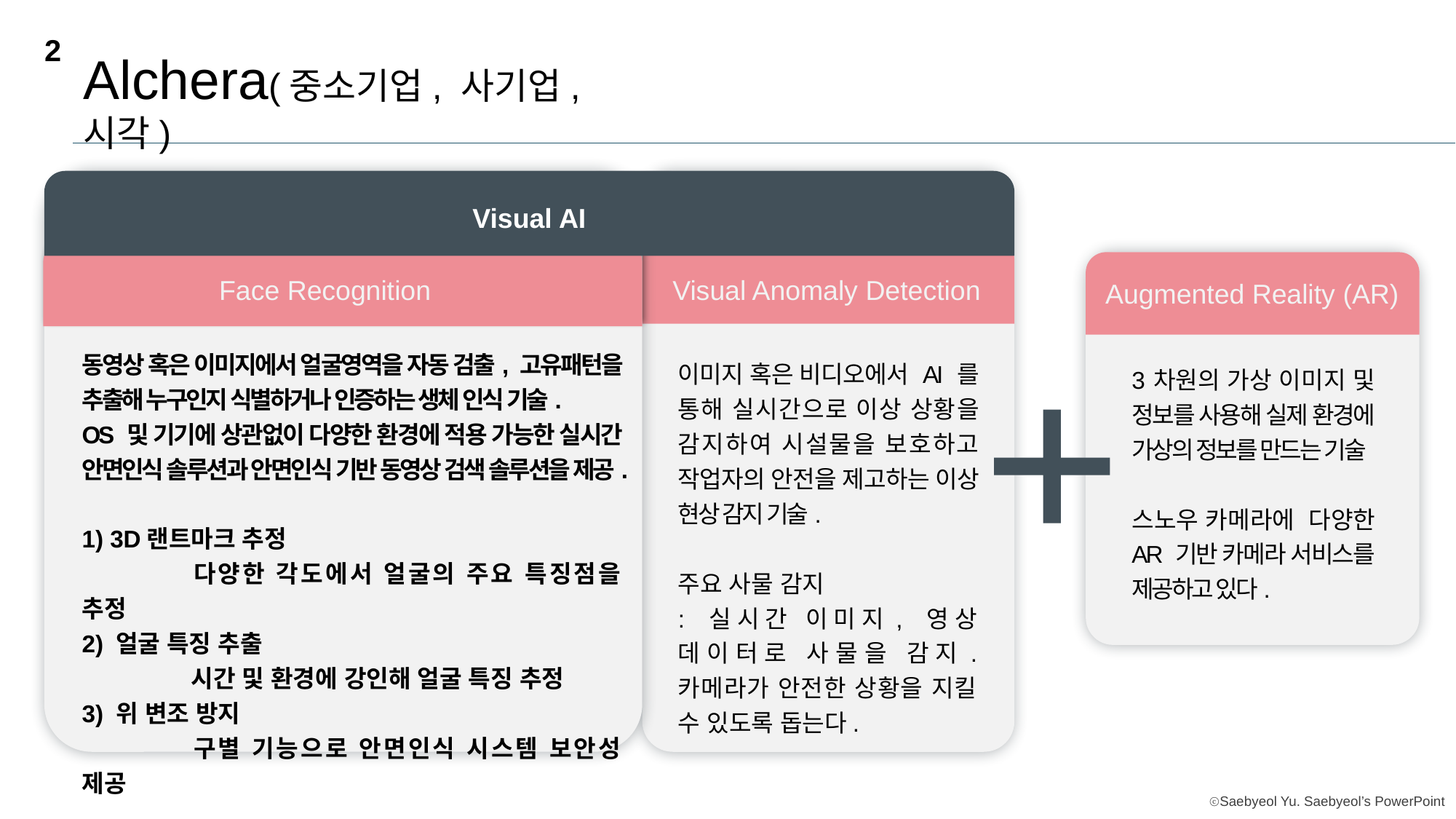

2
Alchera(중소기업, 사기업, 시각)

Visual AI

Augmented Reality (AR)
3차원의 가상 이미지 및 정보를 사용해 실제 환경에 가상의 정보를 만드는 기술

스노우 카메라에  다양한 AR 기반 카메라 서비스를 제공하고 있다.

Visual Anomaly Detection
Face Recognition
동영상 혹은 이미지에서 얼굴영역을 자동 검출, 고유패턴을 추출해 누구인지 식별하거나 인증하는 생체 인식 기술.
OS 및 기기에 상관없이 다양한 환경에 적용 가능한 실시간 안면인식 솔루션과 안면인식 기반 동영상 검색 솔루션을 제공.

1) 3D랜트마크 추정
	다양한 각도에서 얼굴의 주요 특징점을 추정
2) 얼굴 특징 추출
	시간 및 환경에 강인해 얼굴 특징 추정
3) 위 변조 방지
	구별 기능으로 안면인식 시스템 보안성 제공

이미지 혹은 비디오에서 AI 를 통해 실시간으로 이상 상황을 감지하여 시설물을 보호하고 작업자의 안전을 제고하는 이상 현상 감지 기술.

주요 사물 감지
: 실시간 이미지, 영상 데이터로 사물을 감지. 카메라가 안전한 상황을 지킬 수 있도록 돕는다.